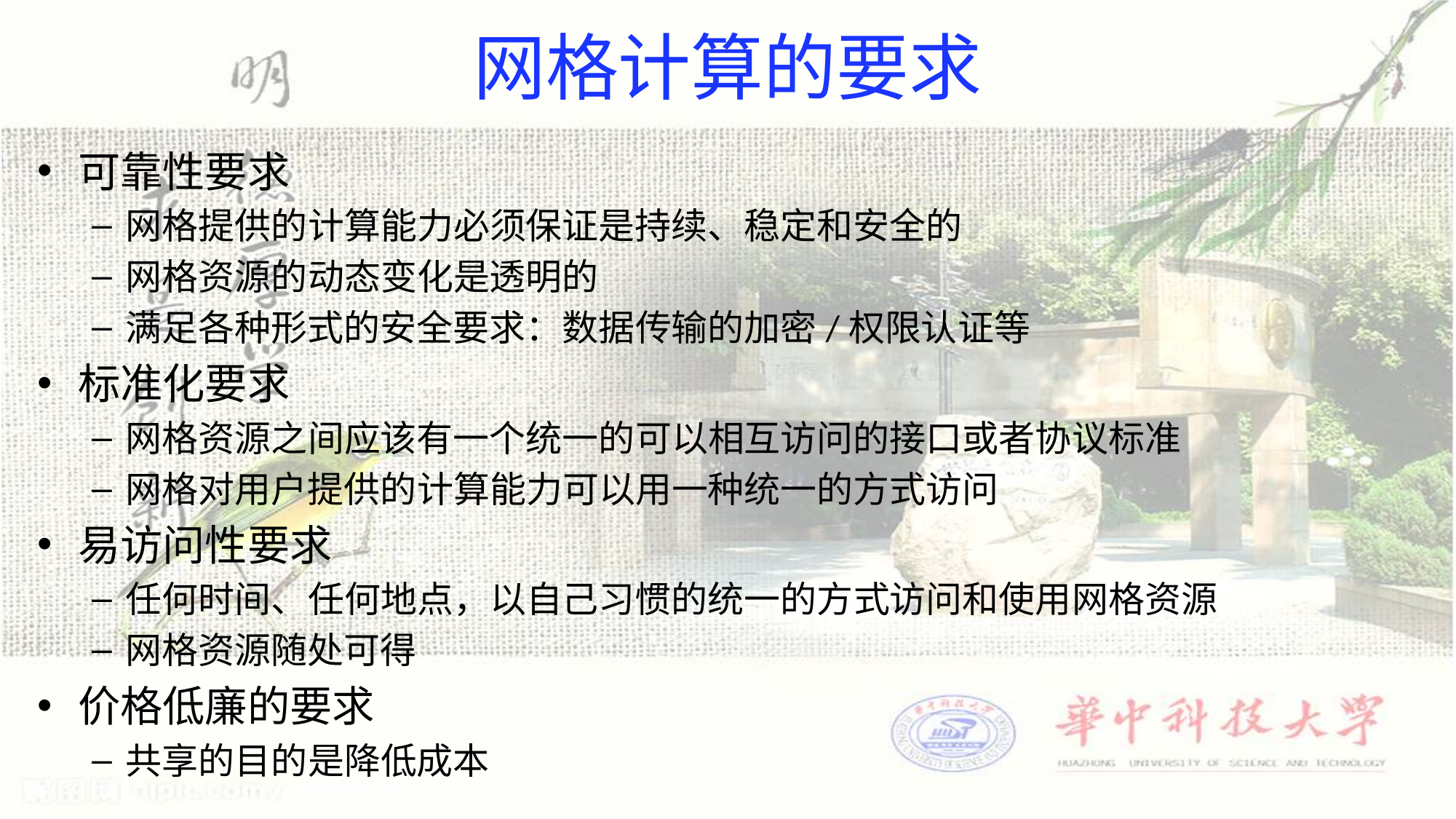

# 网格计算的要求
可靠性要求
网格提供的计算能力必须保证是持续、稳定和安全的
网格资源的动态变化是透明的
满足各种形式的安全要求：数据传输的加密/权限认证等
标准化要求
网格资源之间应该有一个统一的可以相互访问的接口或者协议标准
网格对用户提供的计算能力可以用一种统一的方式访问
易访问性要求
任何时间、任何地点，以自己习惯的统一的方式访问和使用网格资源
网格资源随处可得
价格低廉的要求
共享的目的是降低成本